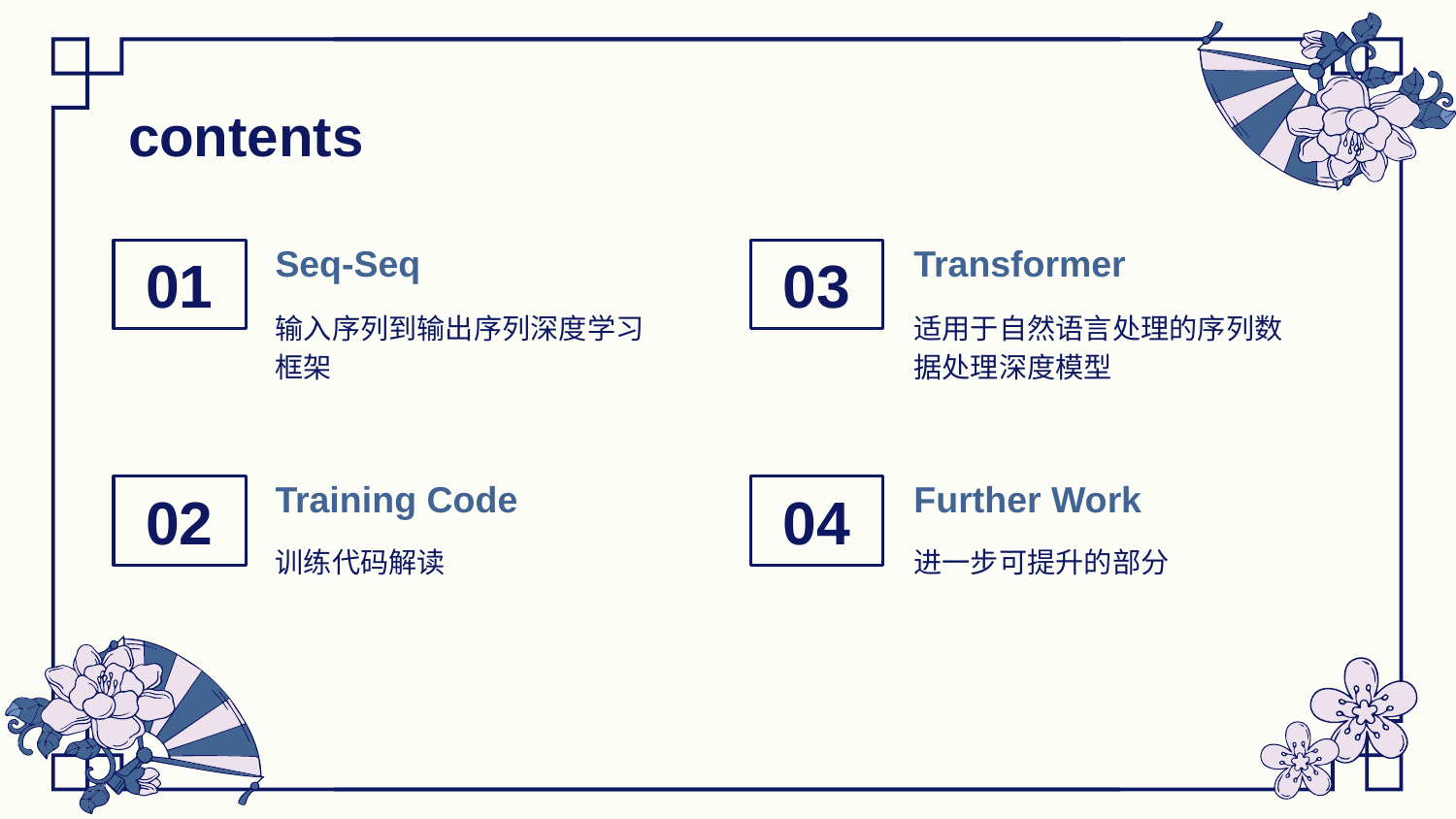

contents
# 01
Seq-Seq
03
Transformer
输入序列到输出序列深度学习框架
适用于自然语言处理的序列数据处理深度模型
Further Work
Training Code
02
04
训练代码解读
进一步可提升的部分